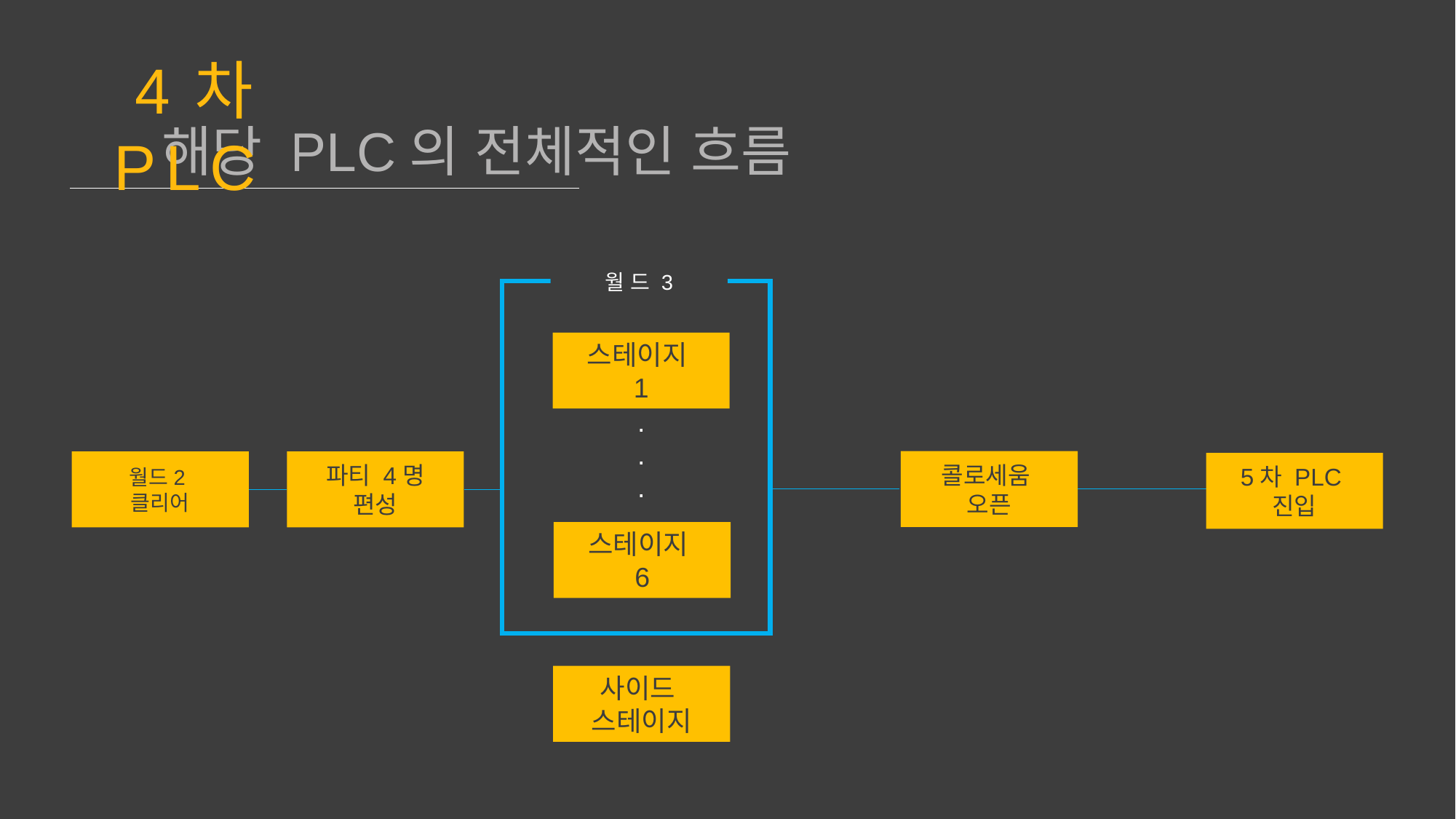

4차 PLC
해당 PLC의 전체적인 흐름
월 드 3

스테이지
1
.
.
.
콜로세움
오픈
파티 4명
편성
월드2
클리어
5차 PLC
진입
스테이지
6
사이드
스테이지